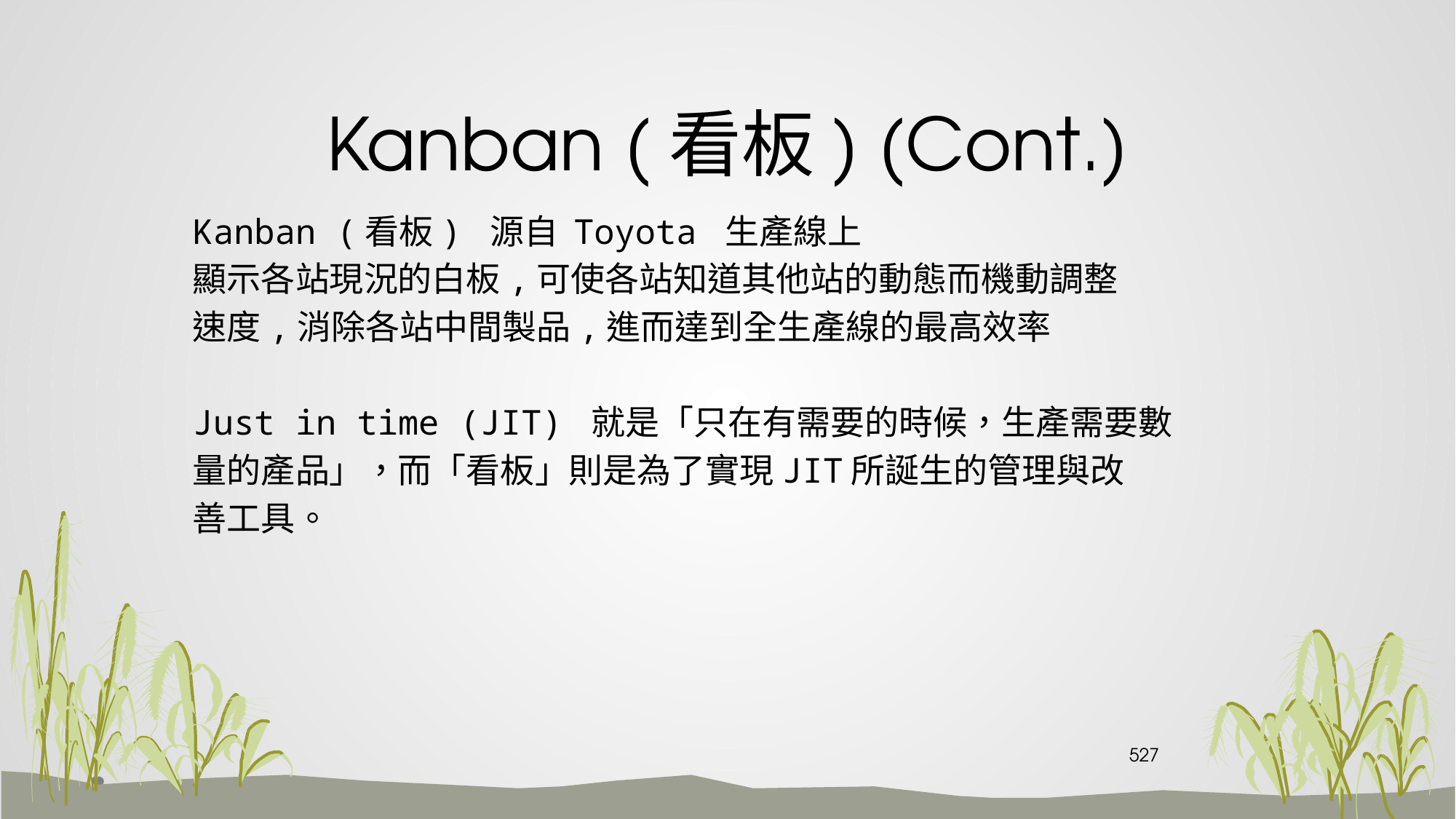

# Kanban (看板) (Cont.)
Kanban (看板) 源自 Toyota 生產線上
顯示各站現況的白板,可使各站知道其他站的動態而機動調整
速度,消除各站中間製品,進而達到全生產線的最高效率

Just in time (JIT) 就是「只在有需要的時候，生產需要數
量的產品」，而「看板」則是為了實現JIT所誕生的管理與改
善工具。

527